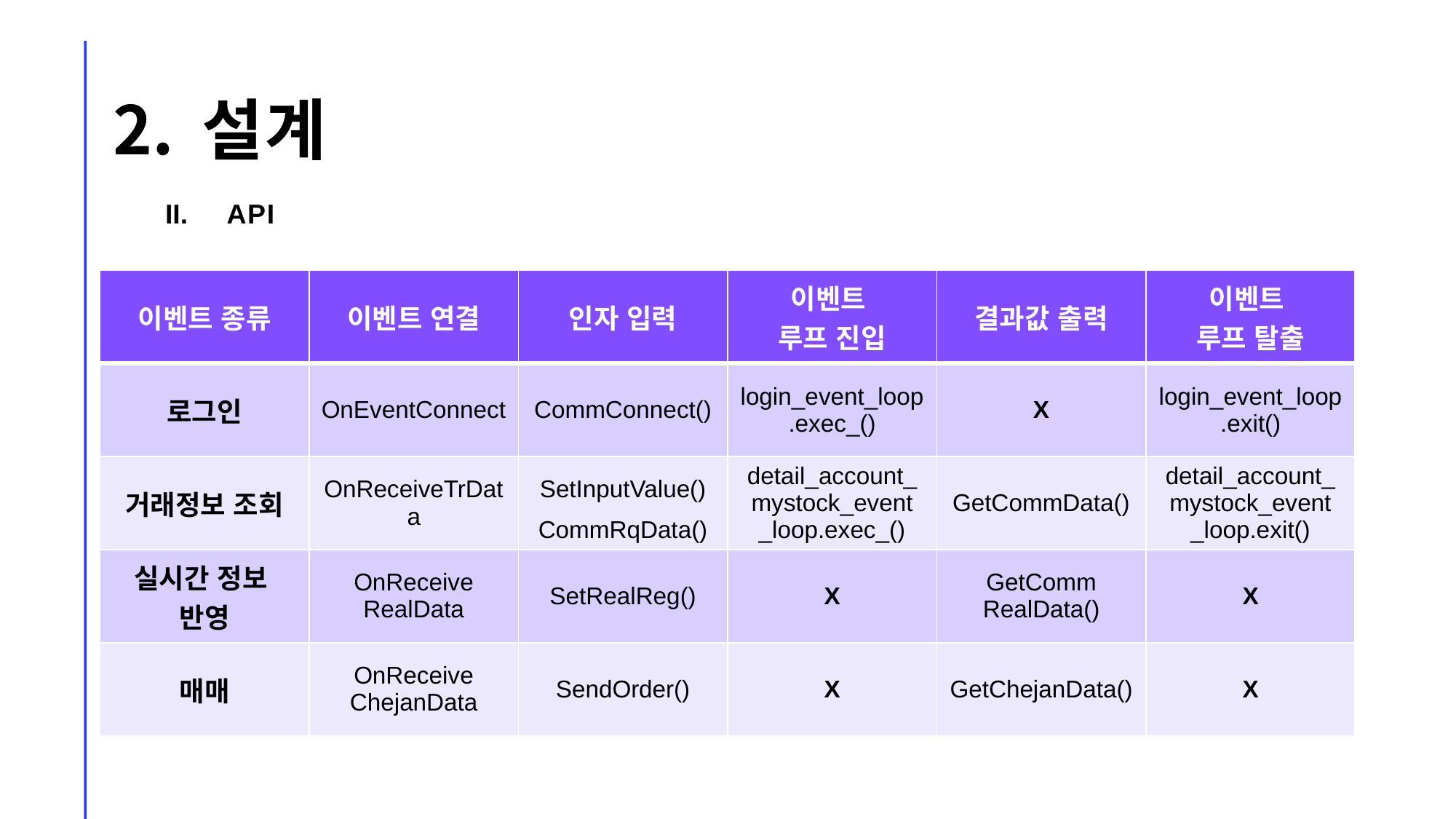

# 설계
API
| 이벤트 종류 | 이벤트 연결 | 인자 입력 | 이벤트 루프 진입 | 결과값 출력 | 이벤트 루프 탈출 |
| --- | --- | --- | --- | --- | --- |
| 로그인 | OnEventConnect | CommConnect() | login\_event\_loop.exec\_() | X | login\_event\_loop.exit() |
| 거래정보 조회 | OnReceiveTrData | SetInputValue() CommRqData() | detail\_account\_mystock\_event \_loop.exec\_() | GetCommData() | detail\_account\_mystock\_event \_loop.exit() |
| 실시간 정보 반영 | OnReceive RealData | SetRealReg() | X | GetComm RealData() | X |
| 매매 | OnReceive ChejanData | SendOrder() | X | GetChejanData() | X |